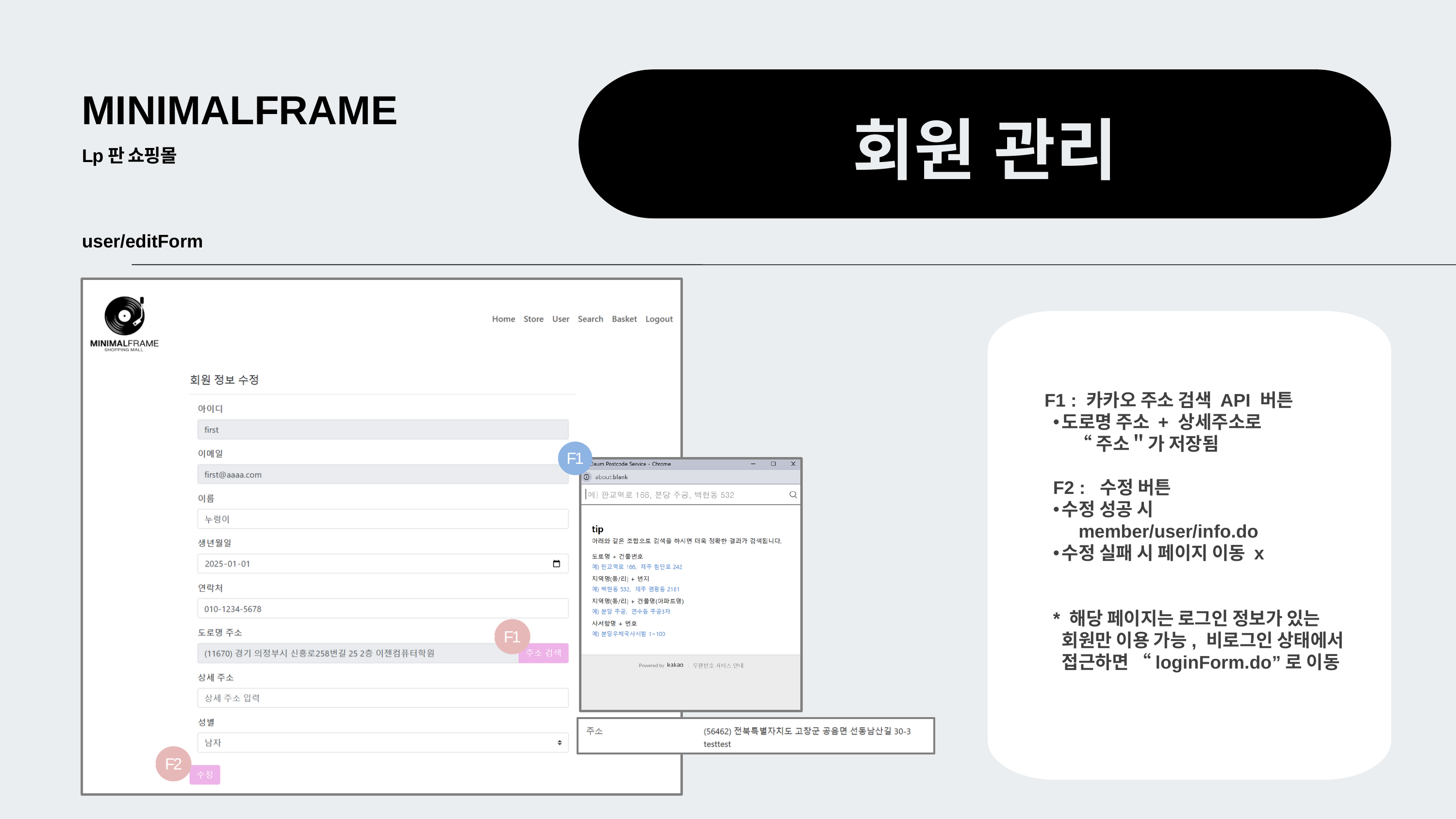

MINIMALFRAME
회원 관리
Lp판 쇼핑몰
user/editForm

F1

F1

F2

F1 : 카카오 주소 검색 API 버튼
도로명 주소 + 상세주소로
     “주소＂가 저장됨

F2 :  수정 버튼
수정 성공 시
     member/user/info.do
수정 실패 시 페이지 이동 x

* 해당 페이지는 로그인 정보가 있는 회원만 이용 가능, 비로그인 상태에서 접근하면 “loginForm.do”로 이동